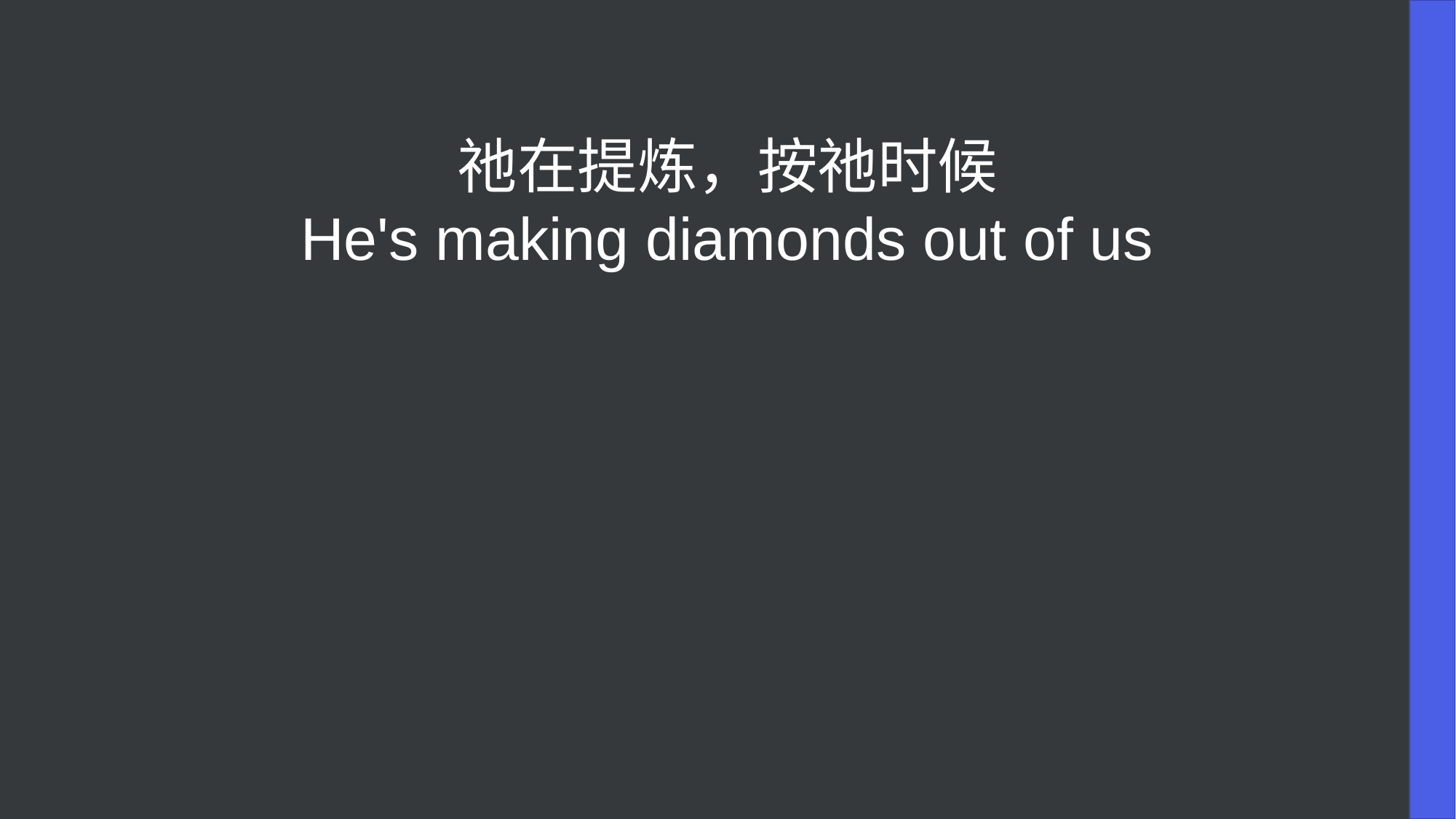

祂在提炼，按祂时候
He's making diamonds out of us